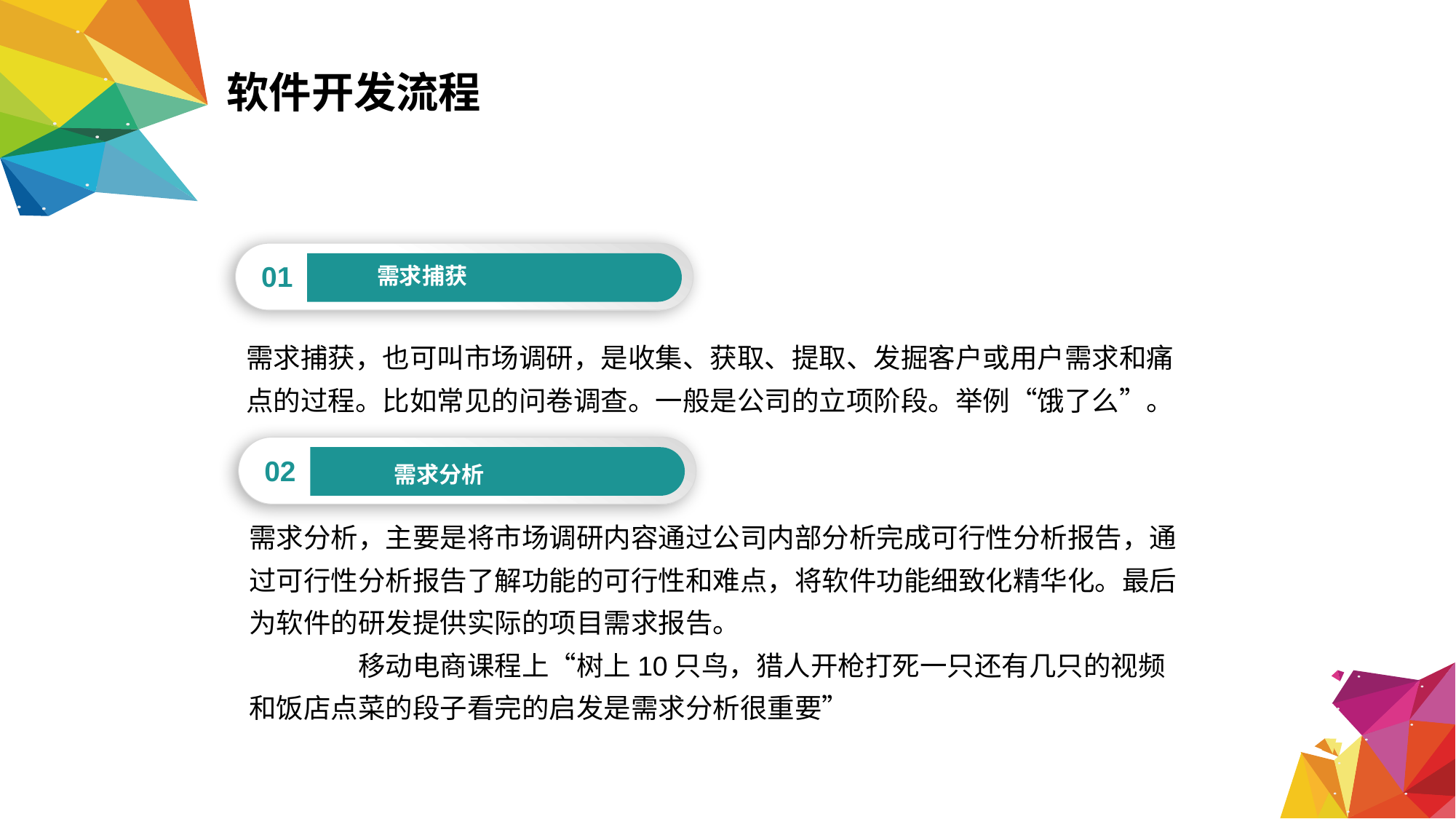

软件开发流程

01
需求捕获
需求捕获，也可叫市场调研，是收集、获取、提取、发掘客户或用户需求和痛点的过程。比如常见的问卷调查。一般是公司的立项阶段。举例“饿了么”。

02
 需求分析
需求分析，主要是将市场调研内容通过公司内部分析完成可行性分析报告，通过可行性分析报告了解功能的可行性和难点，将软件功能细致化精华化。最后为软件的研发提供实际的项目需求报告。
	移动电商课程上“树上10只鸟，猎人开枪打死一只还有几只的视频和饭店点菜的段子看完的启发是需求分析很重要”